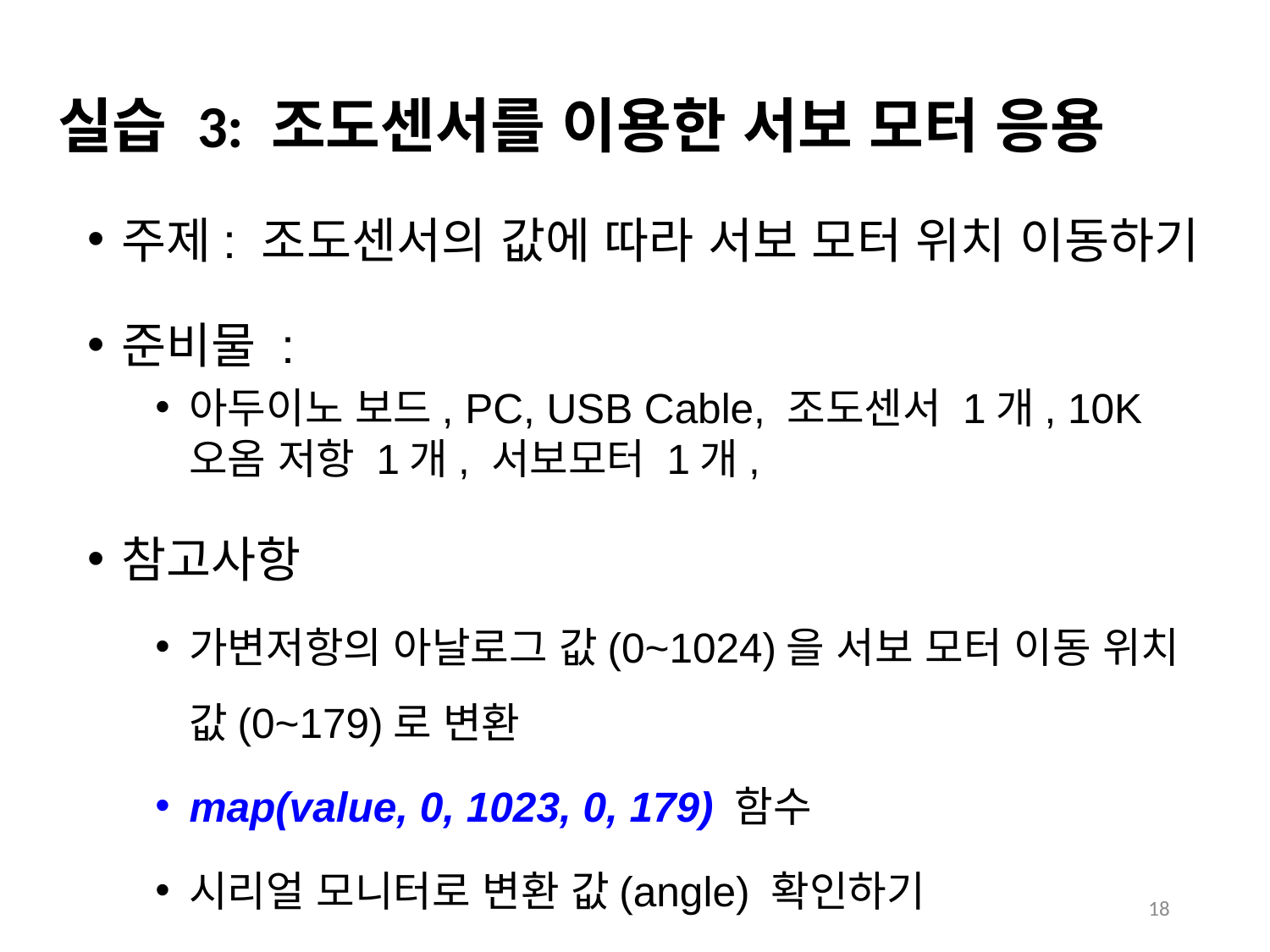

# 실습 3: 조도센서를 이용한 서보 모터 응용
주제: 조도센서의 값에 따라 서보 모터 위치 이동하기
준비물 :
아두이노 보드, PC, USB Cable, 조도센서 1개, 10K 오옴 저항 1개, 서보모터 1개,
참고사항
가변저항의 아날로그 값(0~1024)을 서보 모터 이동 위치 값(0~179)로 변환
map(value, 0, 1023, 0, 179) 함수
시리얼 모니터로 변환 값(angle) 확인하기
18